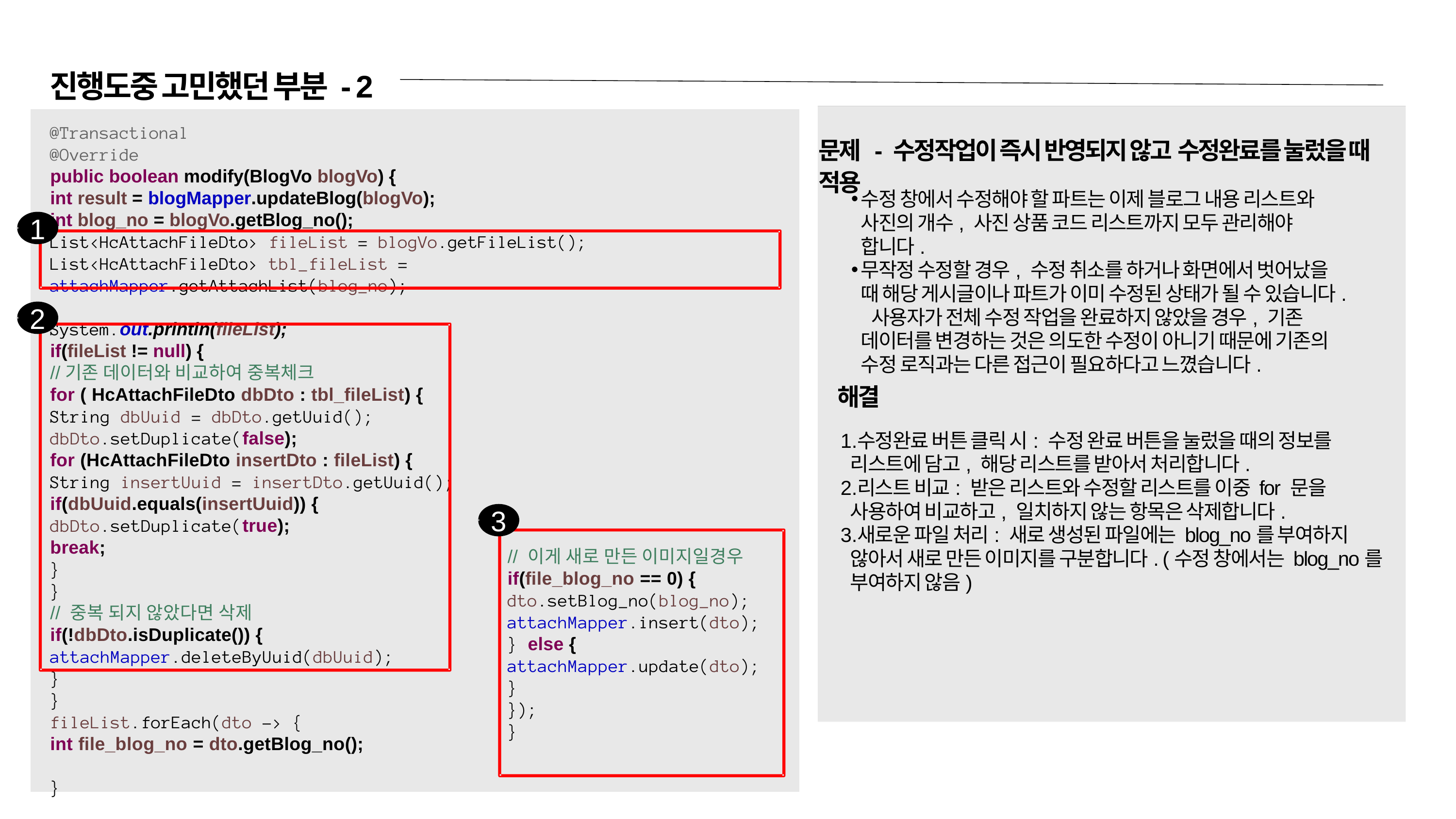

진행도중 고민했던 부분 - 2

@Transactional
@Override
public boolean modify(BlogVo blogVo) {
int result = blogMapper.updateBlog(blogVo);
int blog_no = blogVo.getBlog_no();
List<HcAttachFileDto> fileList = blogVo.getFileList();
List<HcAttachFileDto> tbl_fileList = attachMapper.getAttachList(blog_no);

System.out.println(fileList);
if(fileList != null) {
//기존 데이터와 비교하여 중복체크
for ( HcAttachFileDto dbDto : tbl_fileList) {
String dbUuid = dbDto.getUuid();
dbDto.setDuplicate(false);
for (HcAttachFileDto insertDto : fileList) {
String insertUuid = insertDto.getUuid();
if(dbUuid.equals(insertUuid)) {
dbDto.setDuplicate(true);
break;
}
}
// 중복 되지 않았다면 삭제
if(!dbDto.isDuplicate()) {
attachMapper.deleteByUuid(dbUuid);
}
}
fileList.forEach(dto -> {
int file_blog_no = dto.getBlog_no();

}
문제  - 수정작업이 즉시 반영되지 않고  수정완료를 눌렀을 때 적용
수정 창에서 수정해야 할 파트는 이제 블로그 내용 리스트와 사진의 개수, 사진 상품 코드 리스트까지 모두 관리해야 합니다.
무작정 수정할 경우, 수정 취소를 하거나 화면에서 벗어났을 때 해당 게시글이나 파트가 이미 수정된 상태가 될 수 있습니다. 사용자가 전체 수정 작업을 완료하지 않았을 경우, 기존 데이터를 변경하는 것은 의도한 수정이 아니기 때문에 기존의 수정 로직과는 다른 접근이 필요하다고 느꼈습니다.

1

2

해결
수정완료 버튼 클릭 시: 수정 완료 버튼을 눌렀을 때의 정보를 리스트에 담고, 해당 리스트를 받아서 처리합니다.
리스트 비교: 받은 리스트와 수정할 리스트를 이중 for 문을 사용하여 비교하고, 일치하지 않는 항목은 삭제합니다.
새로운 파일 처리: 새로 생성된 파일에는 blog_no를 부여하지 않아서 새로 만든 이미지를 구분합니다. (수정 창에서는 blog_no를 부여하지 않음)

3

// 이게 새로 만든 이미지일경우
if(file_blog_no == 0) {
dto.setBlog_no(blog_no);
attachMapper.insert(dto);
} else {
attachMapper.update(dto);
}
});
}